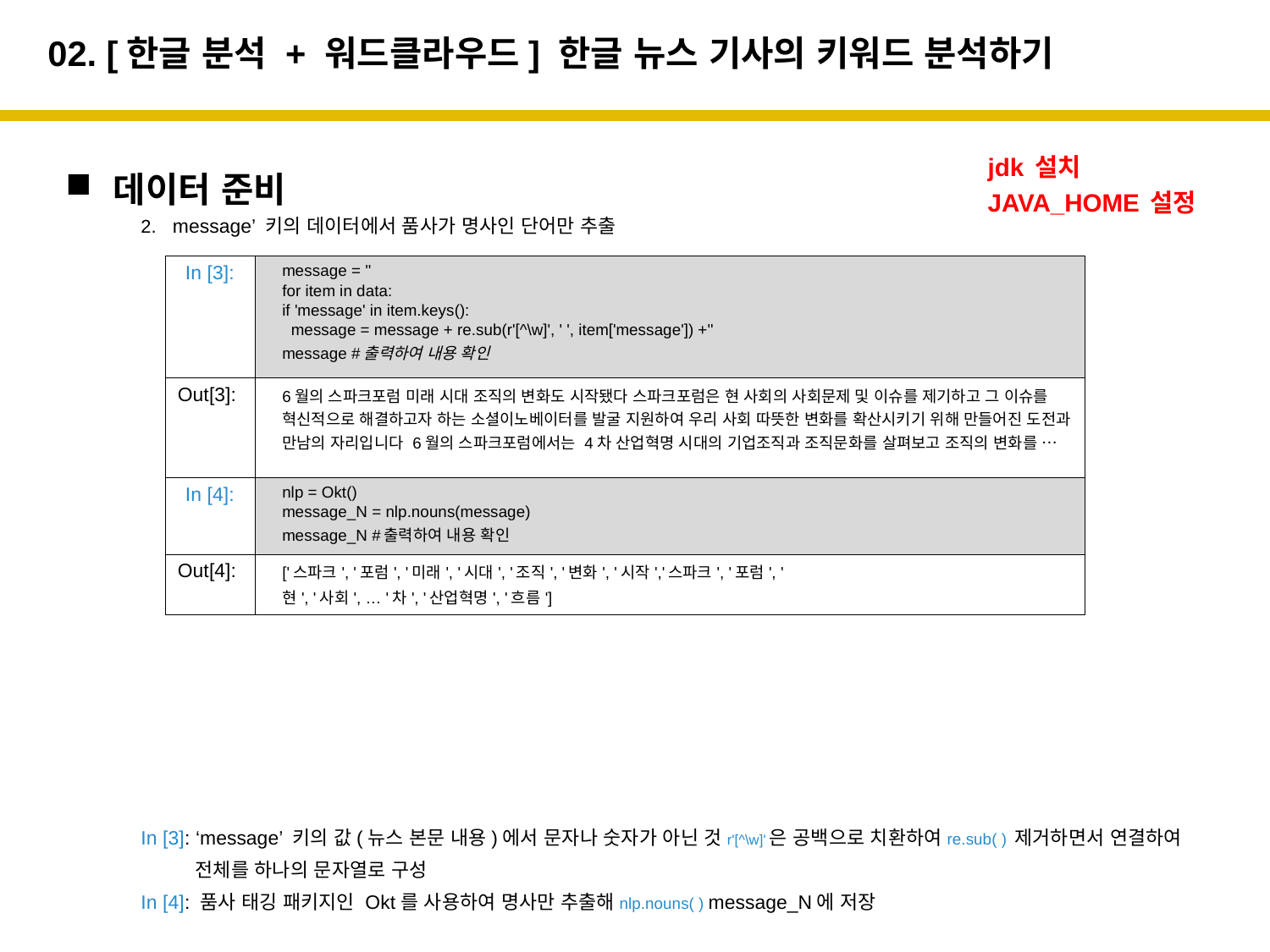

# 02. [한글 분석 + 워드클라우드] 한글 뉴스 기사의 키워드 분석하기
데이터 준비
message’ 키의 데이터에서 품사가 명사인 단어만 추출

In [3]: ‘message’ 키의 값(뉴스 본문 내용)에서 문자나 숫자가 아닌 것r'[^\w]'은 공백으로 치환하여re.sub( ) 제거하면서 연결하여
         전체를 하나의 문자열로 구성
In [4]: 품사 태깅 패키지인 Okt를 사용하여 명사만 추출해nlp.nouns( ) message_N에 저장
jdk 설치
JAVA_HOME 설정
| In [3]: | message = '' for item in data: if 'message' in item.keys(): message = message + re.sub(r'[^\w]', ' ', item['message']) +'' message #출력하여 내용 확인 |
| --- | --- |
| Out[3]: | 6월의 스파크포럼 미래 시대 조직의 변화도 시작됐다 스파크포럼은 현 사회의 사회문제 및 이슈를 제기하고 그 이슈를 혁신적으로 해결하고자 하는 소셜이노베이터를 발굴 지원하여 우리 사회 따뜻한 변화를 확산시키기 위해 만들어진 도전과 만남의 자리입니다 6월의 스파크포럼에서는 4차 산업혁명 시대의 기업조직과 조직문화를 살펴보고 조직의 변화를 … |
| In [4]: | nlp = Okt() message\_N = nlp.nouns(message) message\_N #출력하여 내용 확인 |
| Out[4]: | ['스파크', '포럼', '미래', '시대', '조직', '변화', '시작','스파크', '포럼', ' 현', '사회', … '차', '산업혁명', '흐름'] |